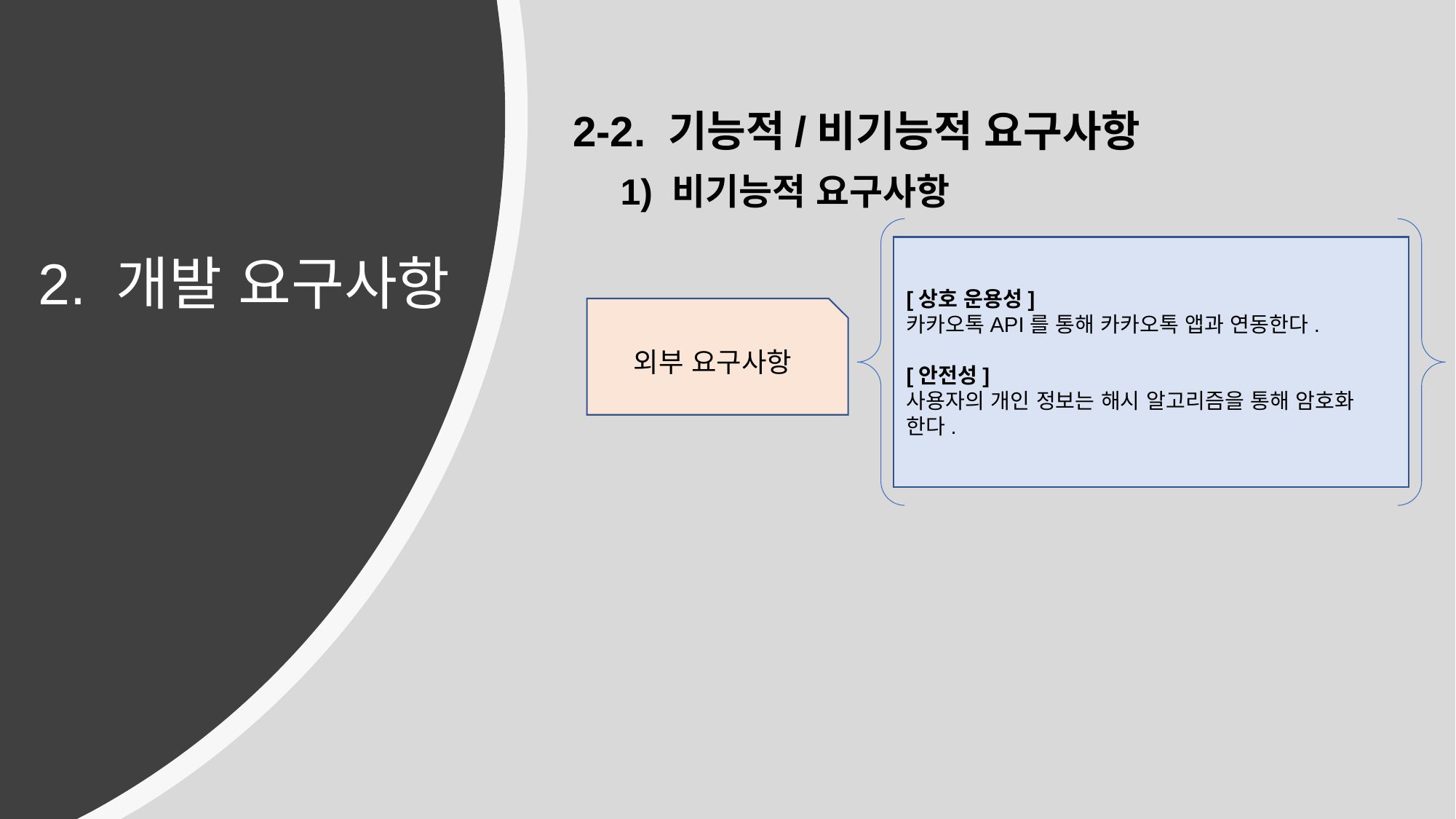

2-2. 기능적/비기능적 요구사항
1) 비기능적 요구사항
2. 개발 요구사항

[상호 운용성]
카카오톡API를 통해 카카오톡 앱과 연동한다.

[안전성]
사용자의 개인 정보는 해시 알고리즘을 통해 암호화 한다.
외부 요구사항